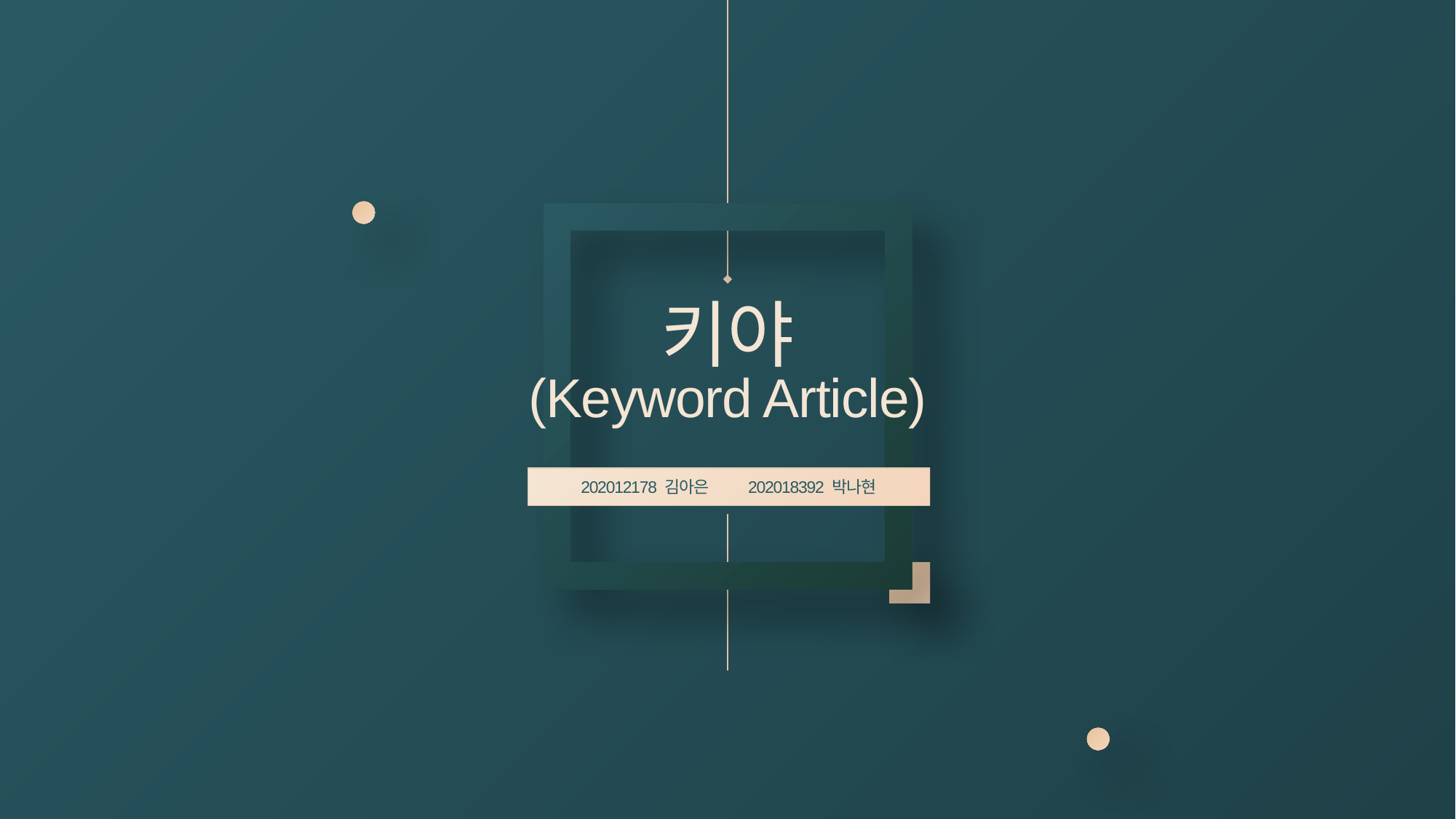

# 키야 (Keyword Article)
202012178 김아은         202018392 박나현